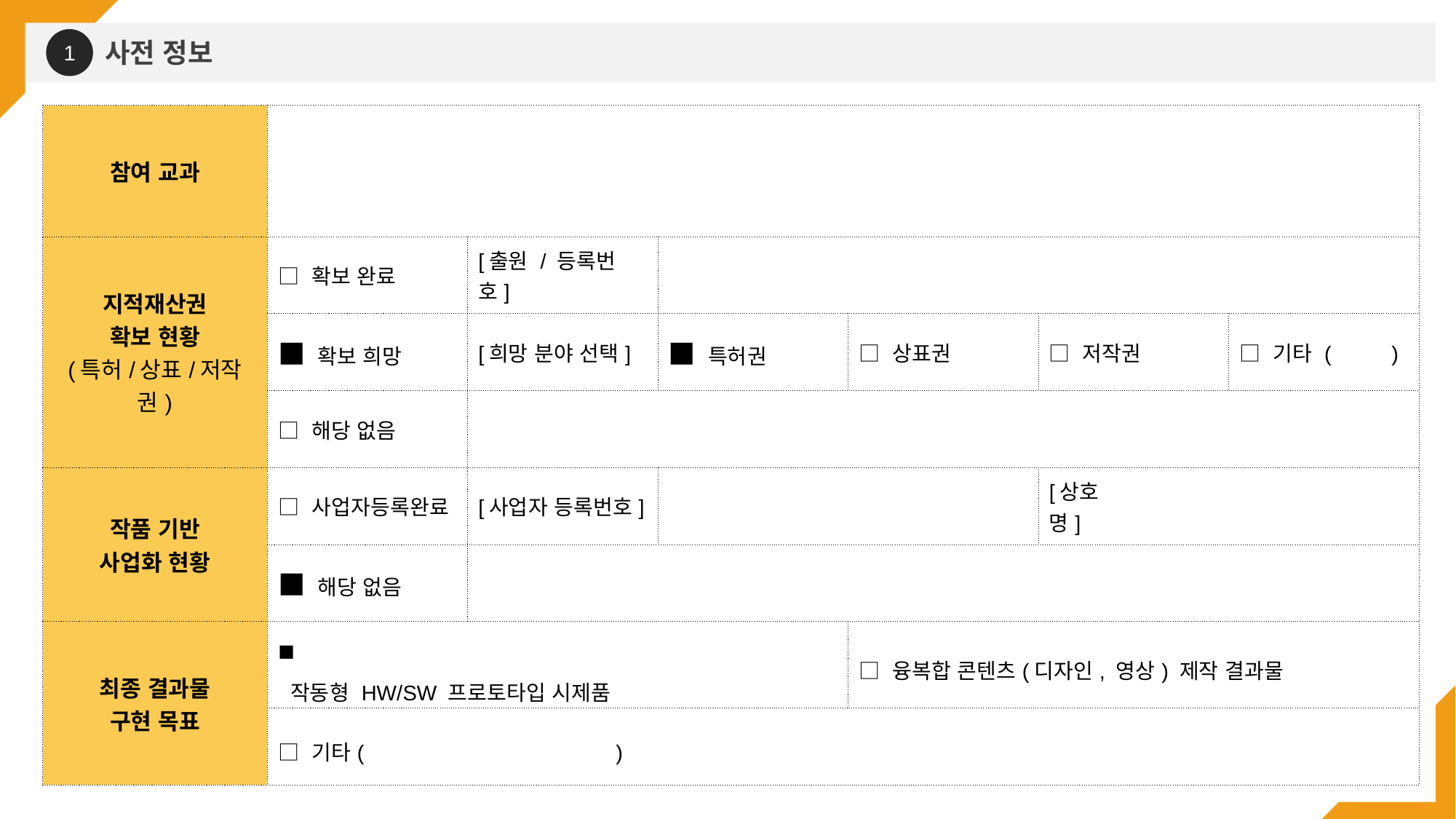

1
사전 정보
| 참여 교과 |  |  |  |  |  |  |  |
| --- | --- | --- | --- | --- | --- | --- | --- |
|  |  |  |  |  |  |  |  |
| 지적재산권 확보 현황 (특허/상표/저작권) | □ 확보 완료 | [출원 / 등록번호] |  |  |  |  |  |
|  | ■ 확보 희망 | [희망 분야 선택] | ■ 특허권 | □ 상표권 | □ 저작권 |  | □ 기타 ( ) |
|  | □ 해당 없음 |  |  |  |  |  |  |
| 작품 기반 사업화 현황 | □ 사업자등록완료 | [사업자 등록번호] |  |  | [상호명] |  |  |
|  | ■ 해당 없음 |  |  |  |  |  |  |
| 최종 결과물 구현 목표 | ■ 작동형 HW/SW 프로토타입 시제품 |  |  | □ 융복합 콘텐츠(디자인, 영상) 제작 결과물 |  |  |  |
|  | □ 기타( ) |  |  |  |  |  |  |